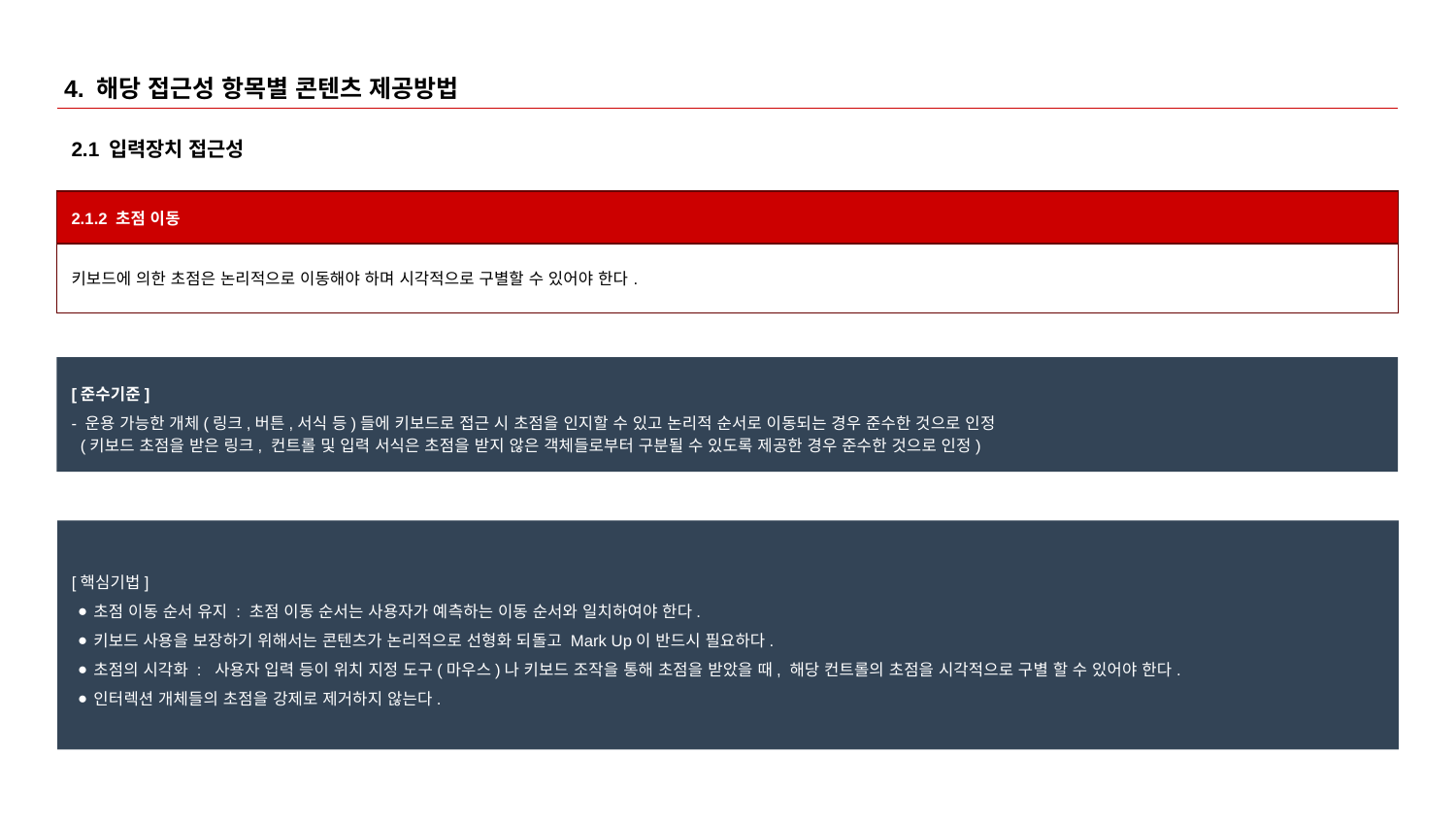

# 4. 해당 접근성 항목별 콘텐츠 제공방법
2.1 입력장치 접근성
| 2.1.2 초점 이동 |
| --- |
| 키보드에 의한 초점은 논리적으로 이동해야 하며 시각적으로 구별할 수 있어야 한다. |
[준수기준]
- 운용 가능한 개체(링크,버튼,서식 등)들에 키보드로 접근 시 초점을 인지할 수 있고 논리적 순서로 이동되는 경우 준수한 것으로 인정
  (키보드 초점을 받은 링크, 컨트롤 및 입력 서식은 초점을 받지 않은 객체들로부터 구분될 수 있도록 제공한 경우 준수한 것으로 인정)
[핵심기법]
초점 이동 순서 유지 : 초점 이동 순서는 사용자가 예측하는 이동 순서와 일치하여야 한다.
키보드 사용을 보장하기 위해서는 콘텐츠가 논리적으로 선형화 되돌고 Mark Up이 반드시 필요하다.
초점의 시각화 :  사용자 입력 등이 위치 지정 도구(마우스)나 키보드 조작을 통해 초점을 받았을 때, 해당 컨트롤의 초점을 시각적으로 구별 할 수 있어야 한다.
인터렉션 개체들의 초점을 강제로 제거하지 않는다.